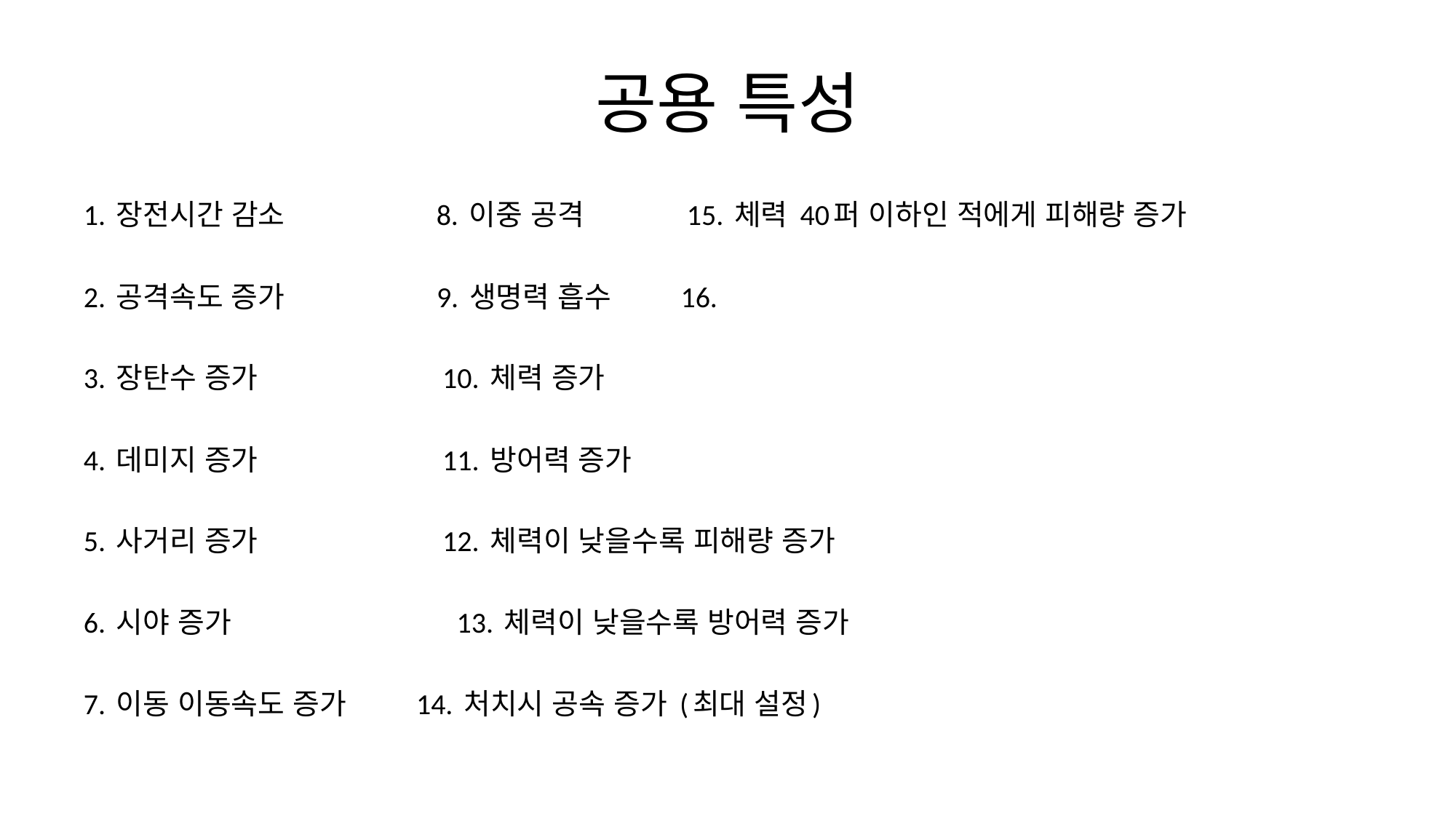

# 공용 특성
1. 장전시간 감소                  8. 이중 공격            15. 체력 40퍼 이하인 적에게 피해량 증가

2. 공격속도 증가                  9. 생명력 흡수        16.

3. 장탄수 증가                      10. 체력 증가

4. 데미지 증가                      11. 방어력 증가

5. 사거리 증가                      12. 체력이 낮을수록 피해량 증가

6. 시야 증가                           13. 체력이 낮을수록 방어력 증가

7. 이동 이동속도 증가        14. 처치시 공속 증가 (최대 설정)